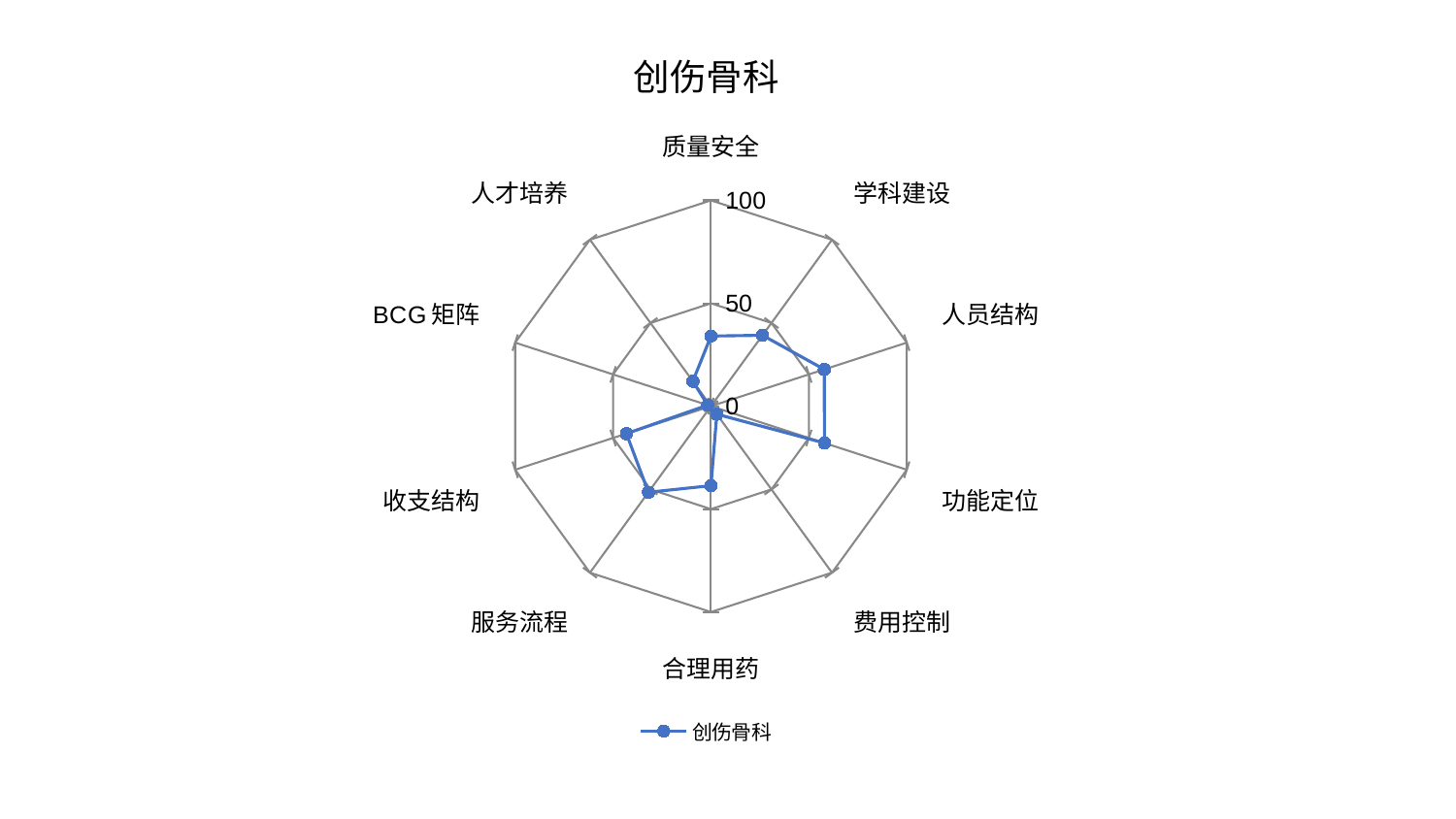

### Chart: 创伤骨科

| Category | 创伤骨科 |
|---|---|
| 质量安全 | 34.09574102432743 |
| 学科建设 | 42.59023864608611 |
| 人员结构 | 57.883902798004115 |
| 功能定位 | 57.974990170145574 |
| 费用控制 | 4.836620151225449 |
| 合理用药 | 38.628381141434694 |
| 服务流程 | 51.69016938056483 |
| 收支结构 | 43.200262174380754 |
| BCG矩阵 | 1.621984492954372 |
| 人才培养 | 14.979413472511396 |
148